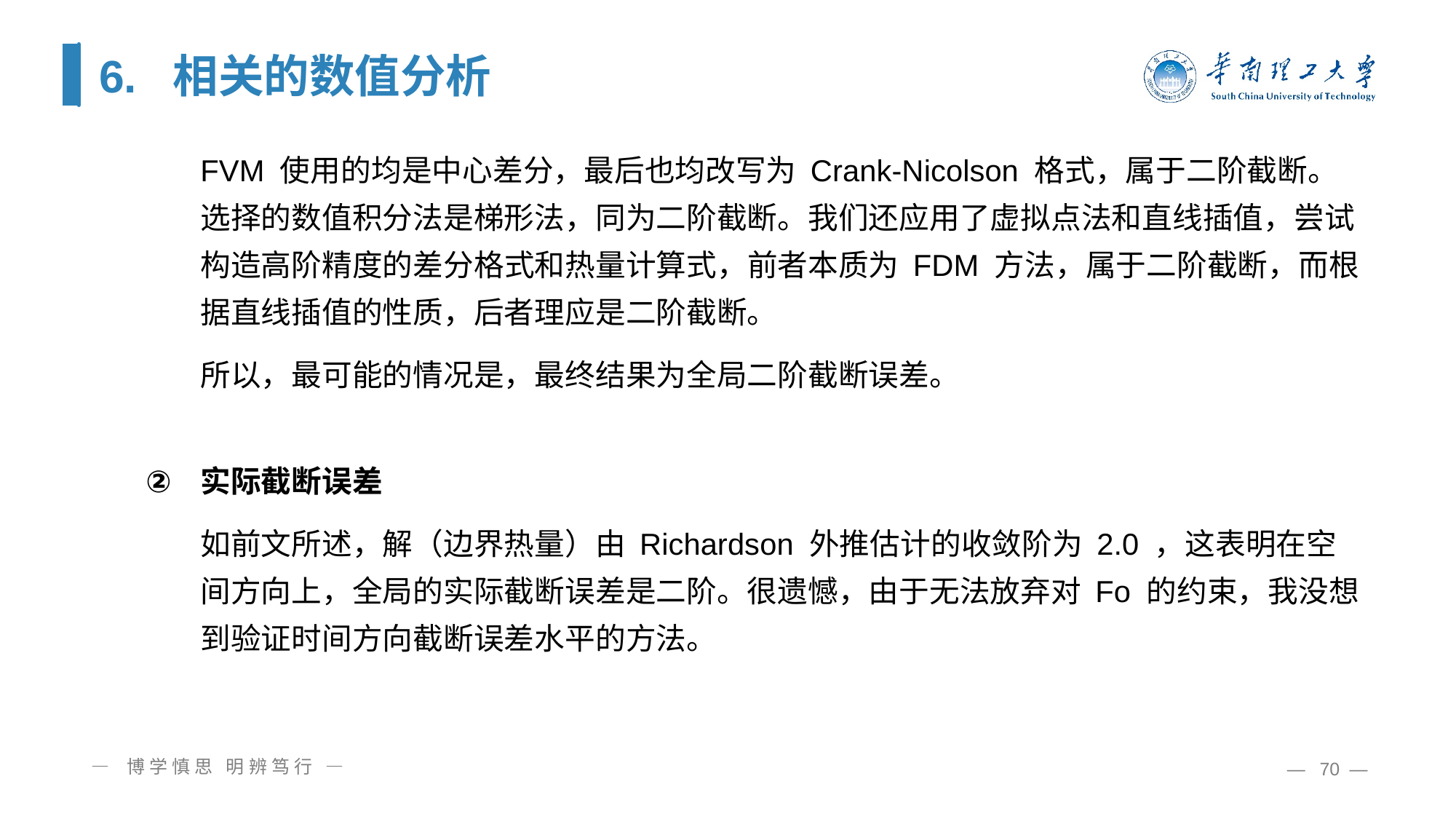

# 6.  相关的数值分析
FVM 使用的均是中心差分，最后也均改写为 Crank-Nicolson 格式，属于二阶截断。选择的数值积分法是梯形法，同为二阶截断。我们还应用了虚拟点法和直线插值，尝试构造高阶精度的差分格式和热量计算式，前者本质为 FDM 方法，属于二阶截断，而根据直线插值的性质，后者理应是二阶截断。
所以，最可能的情况是，最终结果为全局二阶截断误差。

实际截断误差
如前文所述，解（边界热量）由 Richardson 外推估计的收敛阶为 2.0 ，这表明在空间方向上，全局的实际截断误差是二阶。很遗憾，由于无法放弃对 Fo 的约束，我没想到验证时间方向截断误差水平的方法。
— 博学慎思 明辨笃行 —
— 70 —